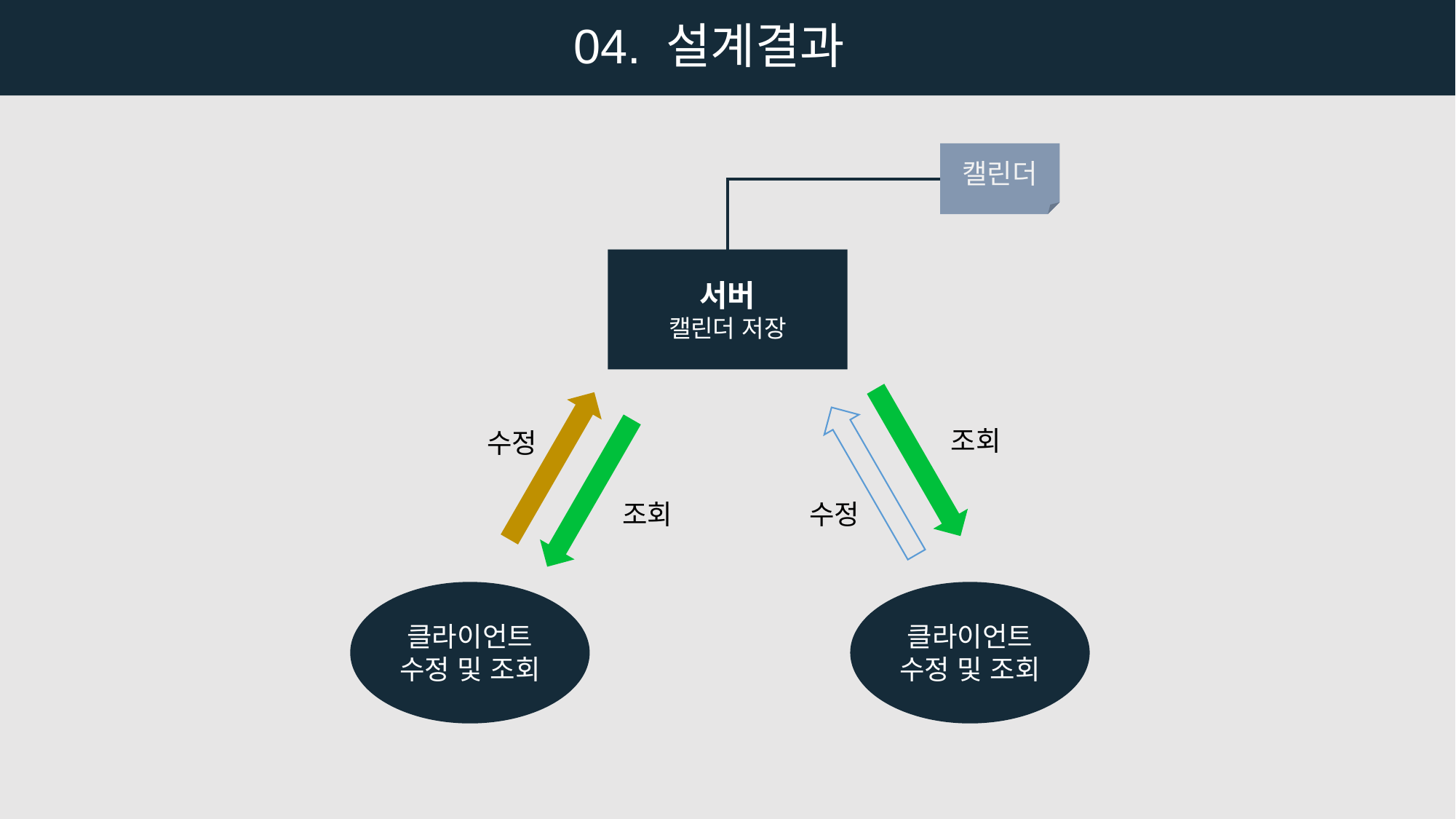

04. 설계결과
캘린더
서버
캘린더 저장
조회
수정

조회
수정
클라이언트
수정 및 조회
클라이언트
수정 및 조회